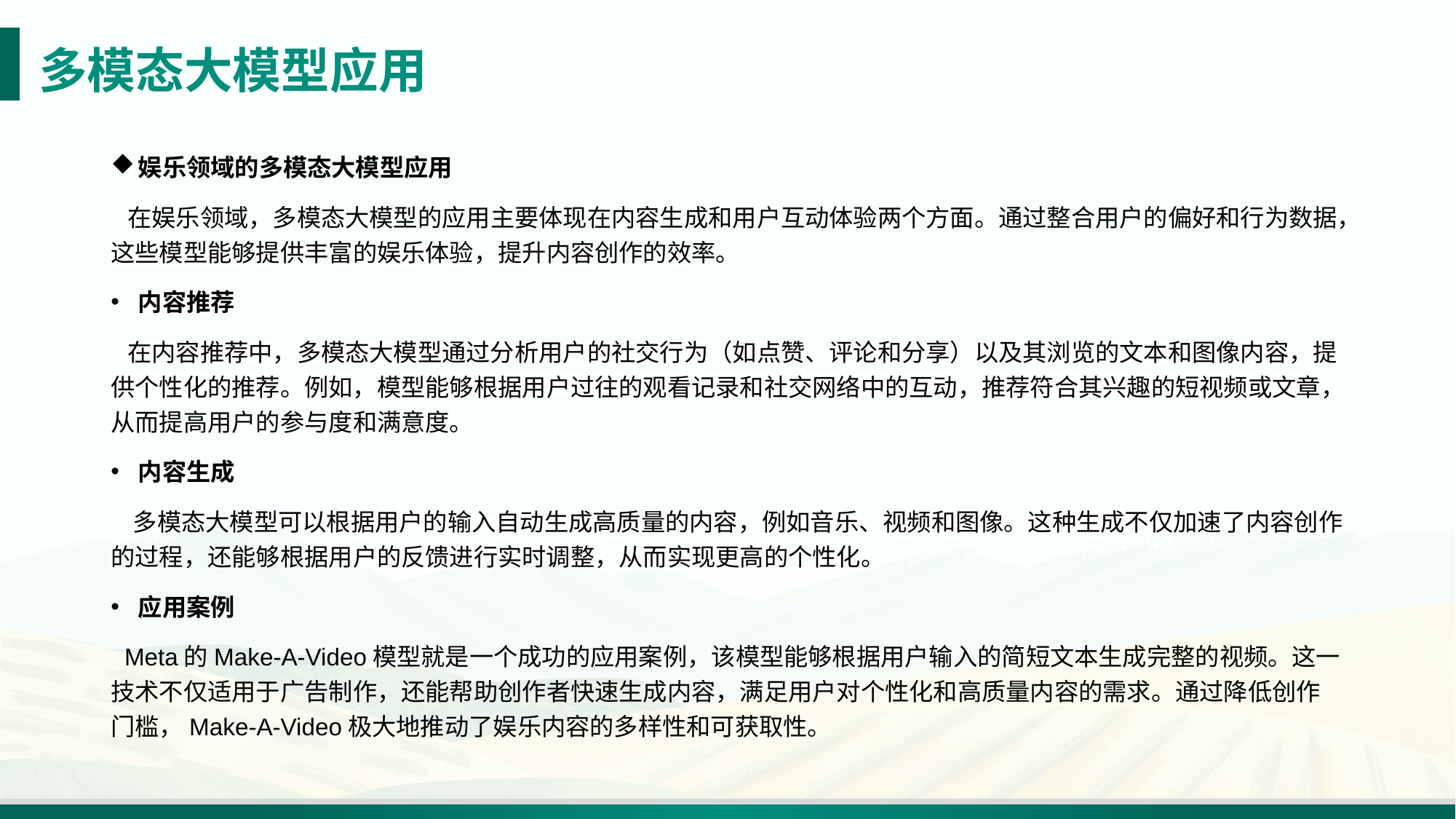

# 多模态大模型应用
娱乐领域的多模态大模型应用
  在娱乐领域，多模态大模型的应用主要体现在内容生成和用户互动体验两个方面。通过整合用户的偏好和行为数据，这些模型能够提供丰富的娱乐体验，提升内容创作的效率。
内容推荐
  在内容推荐中，多模态大模型通过分析用户的社交行为（如点赞、评论和分享）以及其浏览的文本和图像内容，提供个性化的推荐。例如，模型能够根据用户过往的观看记录和社交网络中的互动，推荐符合其兴趣的短视频或文章，从而提高用户的参与度和满意度。
内容生成
   多模态大模型可以根据用户的输入自动生成高质量的内容，例如音乐、视频和图像。这种生成不仅加速了内容创作的过程，还能够根据用户的反馈进行实时调整，从而实现更高的个性化。
应用案例
  Meta的Make-A-Video模型就是一个成功的应用案例，该模型能够根据用户输入的简短文本生成完整的视频。这一技术不仅适用于广告制作，还能帮助创作者快速生成内容，满足用户对个性化和高质量内容的需求。通过降低创作门槛，Make-A-Video极大地推动了娱乐内容的多样性和可获取性。